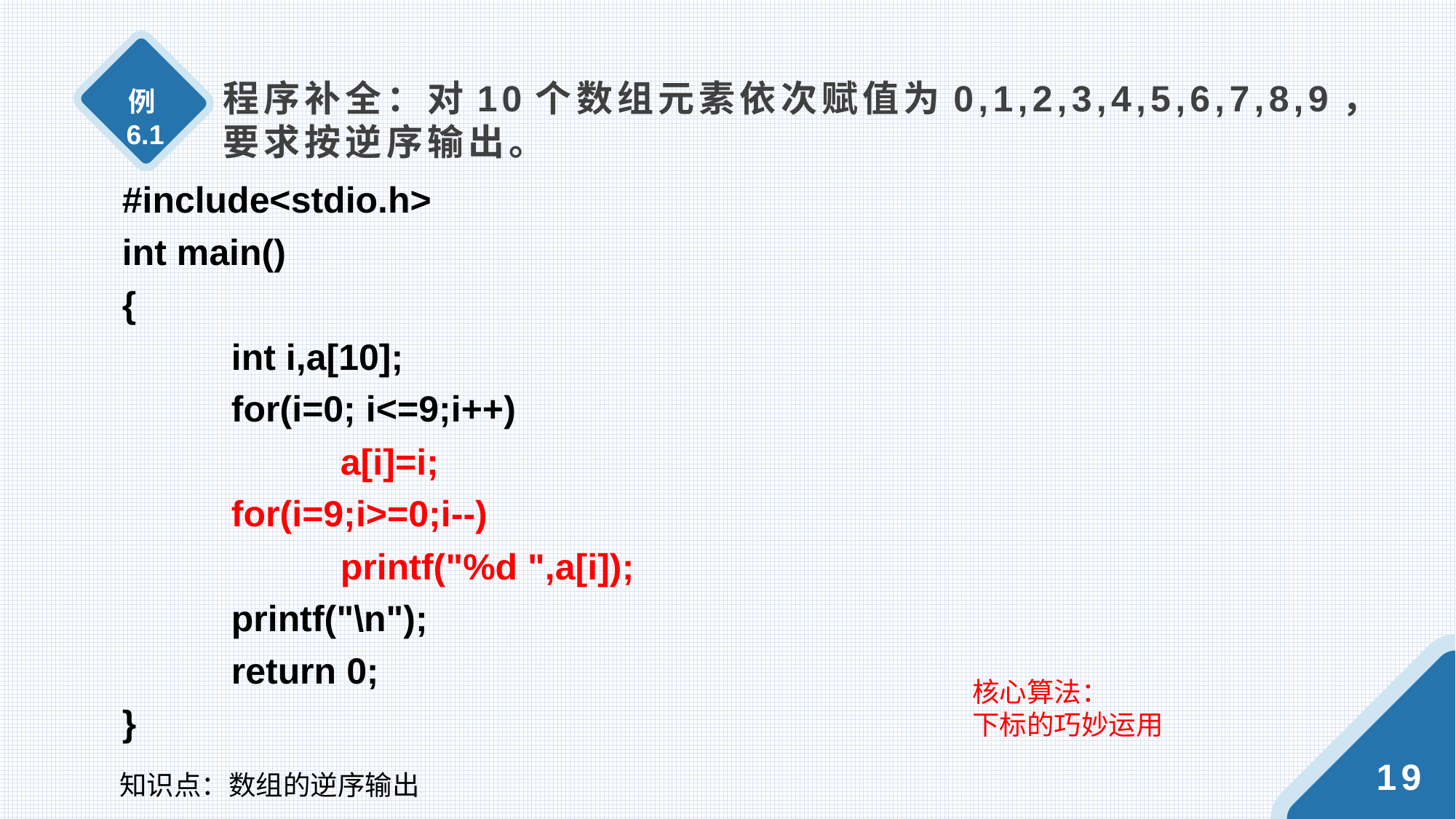

程序补全：对10个数组元素依次赋值为0,1,2,3,4,5,6,7,8,9，要求按逆序输出。
例6.1
#include<stdio.h>
int main()
{
	int i,a[10];
	for(i=0; i<=9;i++)
		a[i]=i;
	for(i=9;i>=0;i--)
		printf("%d ",a[i]);
	printf("\n");
	return 0;
}

核心算法：
下标的巧妙运用

19
知识点：数组的逆序输出